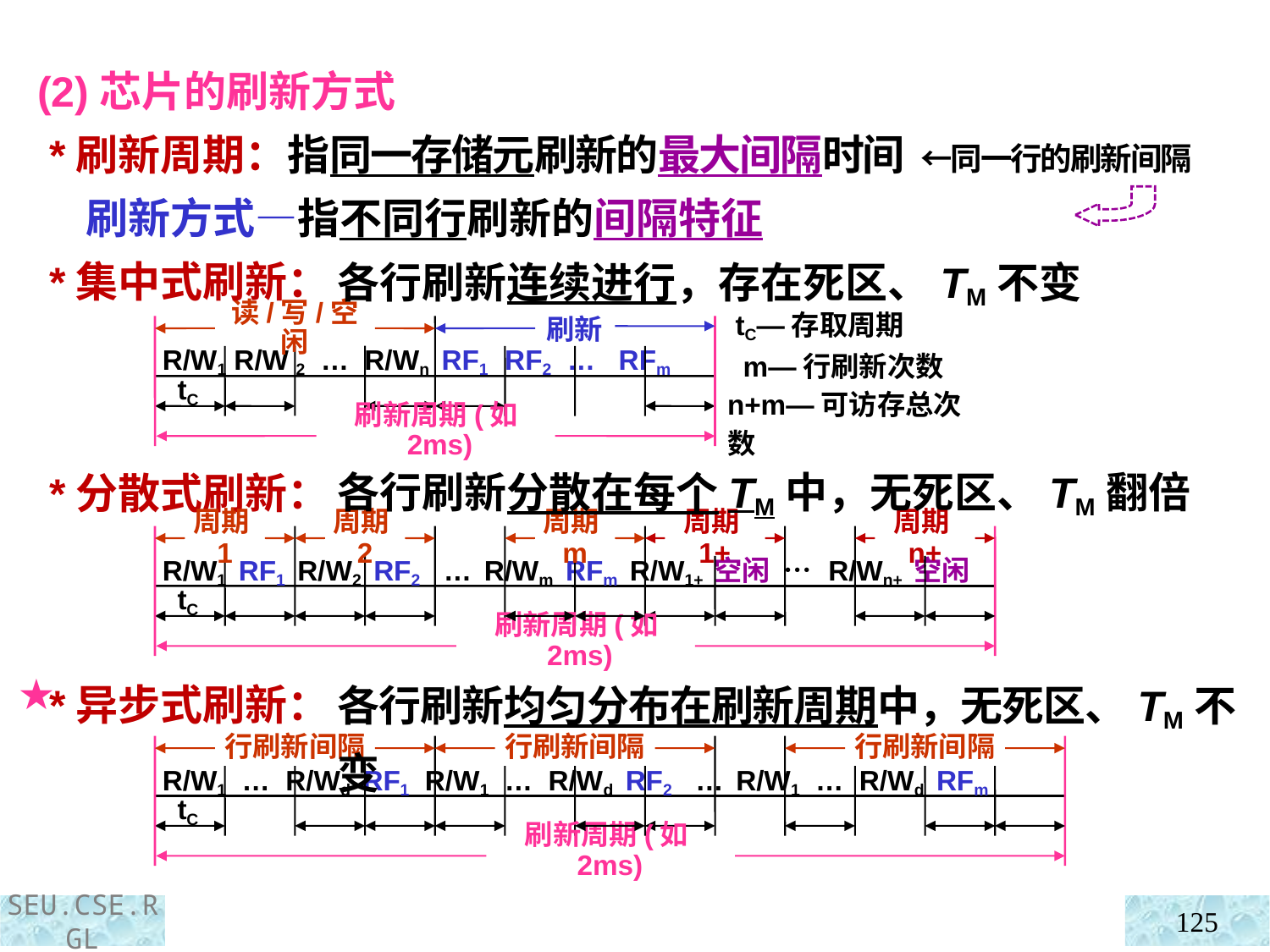

(2)芯片的刷新方式
 *刷新周期：指同一存储元刷新的最大间隔时间  ←同一行的刷新间隔
    刷新方式—指不同行刷新的间隔特征

 *集中式刷新：

 *分散式刷新：

 *异步式刷新：
各行刷新连续进行，存在死区、TM不变

 tC—存取周期
  m—行刷新次数
n+m—可访存总次数
读/写/空闲
刷新

R/W1 R/W 2  …  R/Wn  RF1   RF2  …   RFm

tC

刷新周期(如2ms)

各行刷新分散在每个TM中，无死区、TM翻倍

周期2

周期m

周期1+

周期n+

周期1

R/W1  RF1  R/W2  RF2   …  R/Wm  RFm  R/W1+ 空闲  …  R/Wn+ 空闲

tC

刷新周期(如2ms)

各行刷新均匀分布在刷新周期中，无死区、TM不变
★

行刷新间隔

行刷新间隔

行刷新间隔

R/W1  …  R/Wd  RF1  R/W1  …  R/Wd  RF2   …  R/W1  …  R/Wd  RFm

tC

刷新周期(如2ms)

125